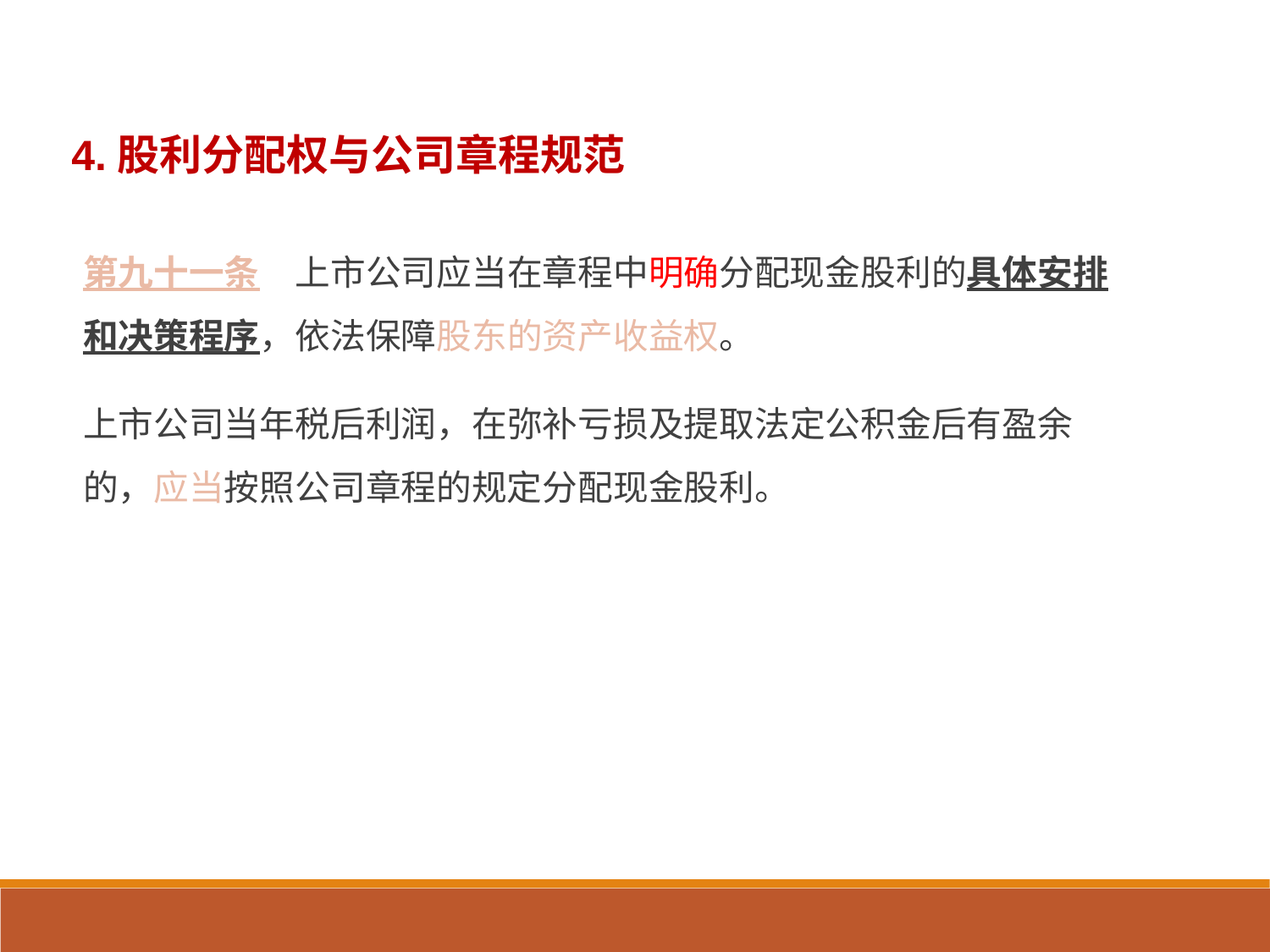

# 4.股利分配权与公司章程规范
第九十一条　上市公司应当在章程中明确分配现金股利的具体安排和决策程序，依法保障股东的资产收益权。
上市公司当年税后利润，在弥补亏损及提取法定公积金后有盈余的，应当按照公司章程的规定分配现金股利。